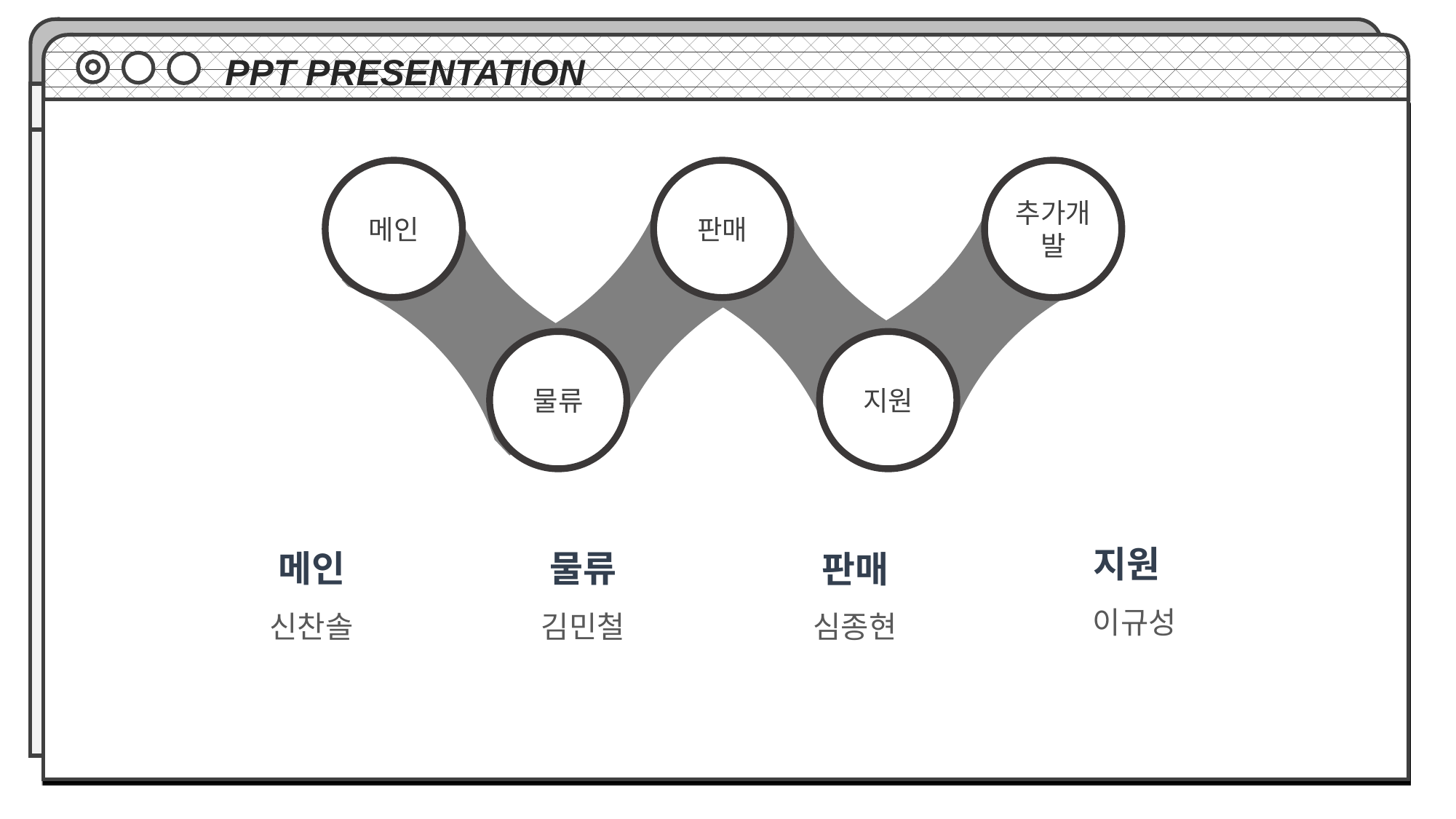

PPT PRESENTATION

추가개발
메인
판매

물류
지원
지원
 이규성
메인
신찬솔
물류
김민철
판매
심종현